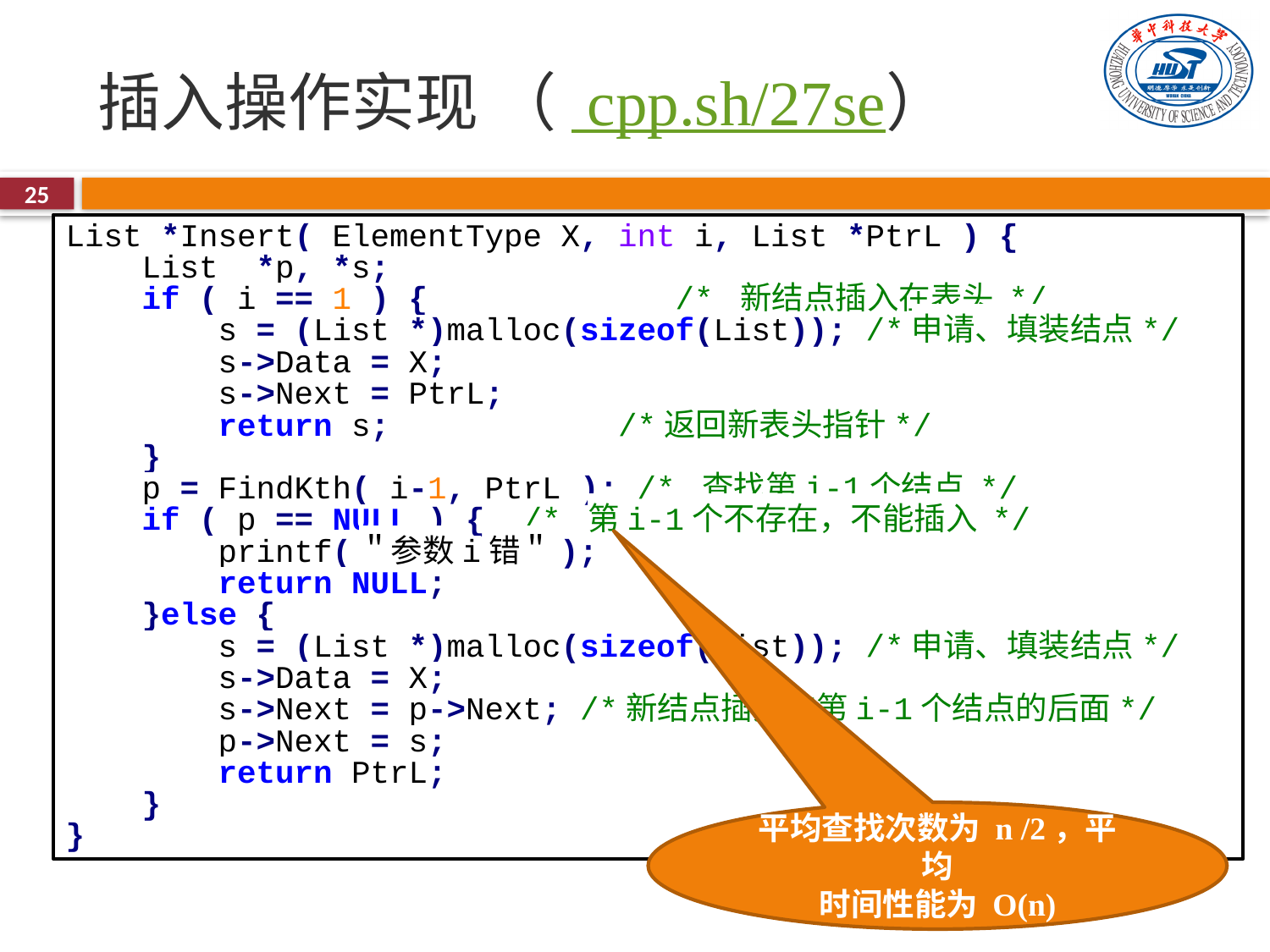

# 插入操作实现 （ cpp.sh/27se）
25
List *Insert( ElementType X, int i, List *PtrL ) {
    List  *p, *s;
    if ( i == 1 ) {             /* 新结点插入在表头 */
        s = (List *)malloc(sizeof(List)); /*申请、填装结点*/
        s->Data = X;
        s->Next = PtrL;
        return s;            /*返回新表头指针*/
    }
    p = FindKth( i-1, PtrL ); /* 查找第i-1个结点 */
    if ( p == NULL ) {  /* 第i-1个不存在，不能插入 */
        printf(＂参数i错＂);
        return NULL;
    }else {
        s = (List *)malloc(sizeof(List)); /*申请、填装结点*/
        s->Data = X;
        s->Next = p->Next; /*新结点插入在第i-1个结点的后面*/
        p->Next = s;
        return PtrL;
    }
}
平均查找次数为 n /2，平均
时间性能为 O(n)